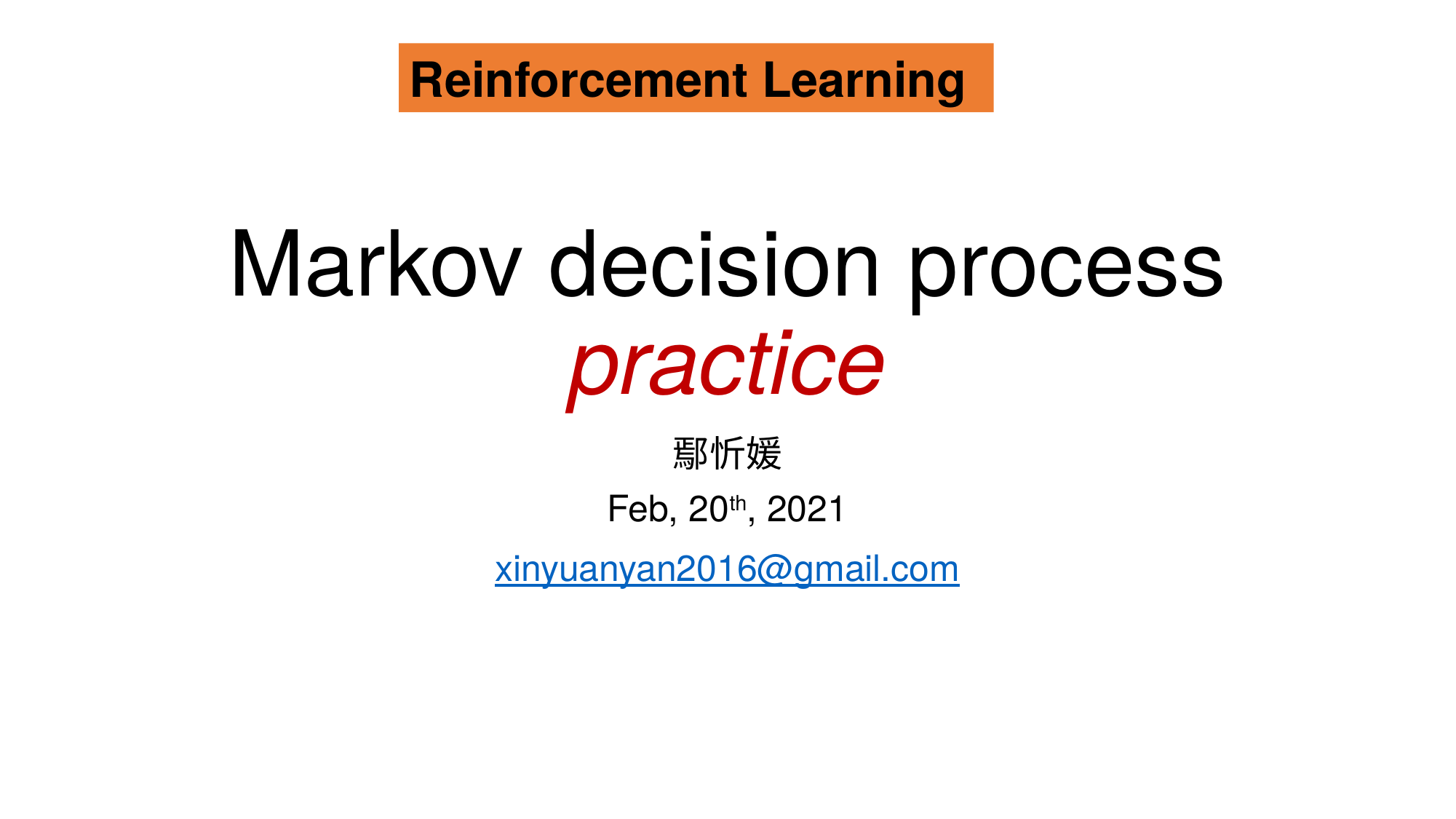

Reinforcement Learning
# Markov decision process practice
鄢忻媛
Feb, 20th, 2021
xinyuanyan2016@gmail.com